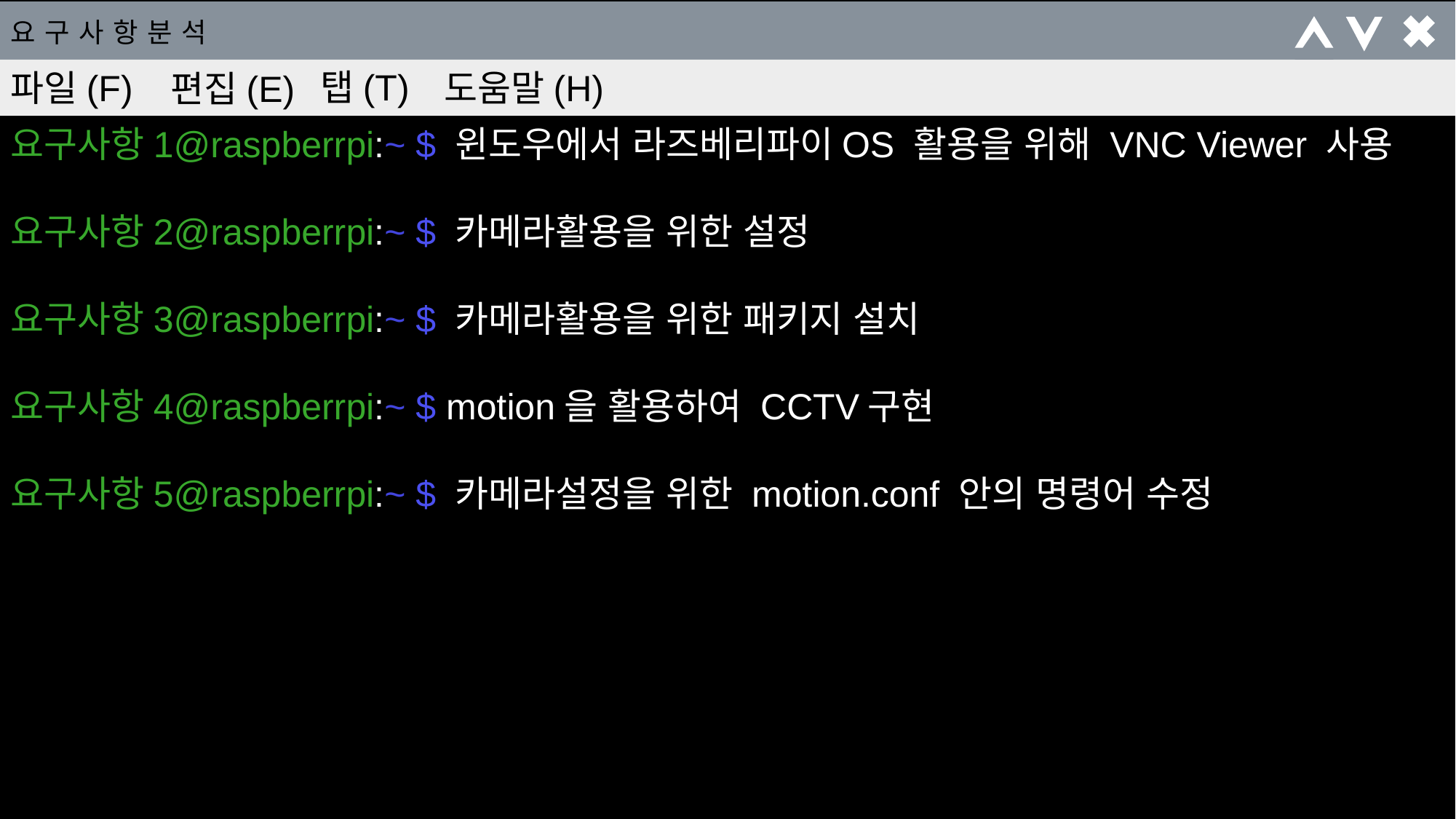

요구사항분석

탭(T)

파일(F)
도움말(H)
편집(E)
요구사항1@raspberrpi:~ $ 윈도우에서 라즈베리파이OS 활용을 위해 VNC Viewer 사용

요구사항2@raspberrpi:~ $ 카메라활용을 위한 설정

요구사항3@raspberrpi:~ $ 카메라활용을 위한 패키지 설치

요구사항4@raspberrpi:~ $ motion을 활용하여 CCTV구현

요구사항5@raspberrpi:~ $ 카메라설정을 위한 motion.conf 안의 명령어 수정